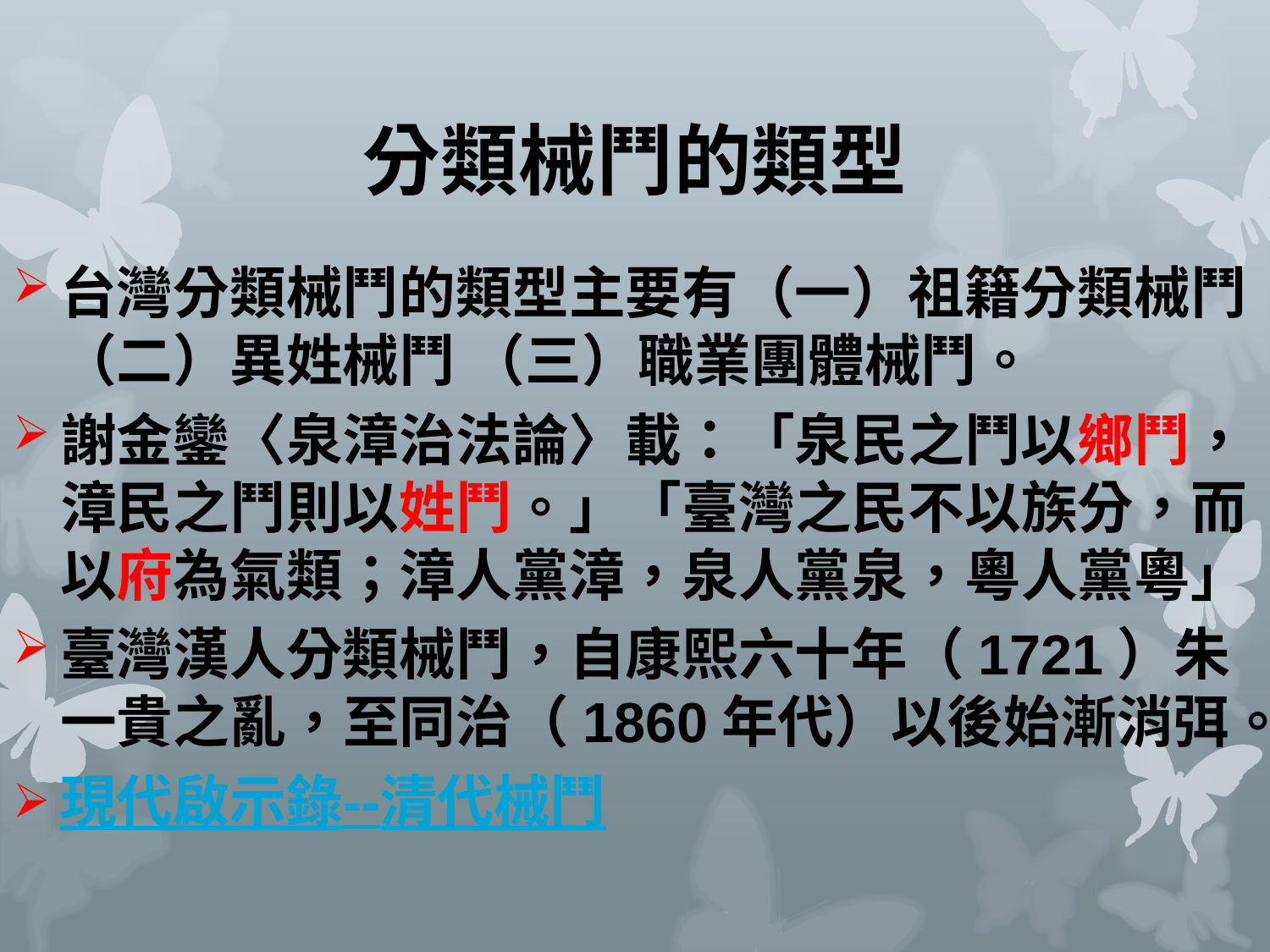

# 分類械鬥的類型
台灣分類械鬥的類型主要有（一）祖籍分類械鬥（二）異姓械鬥 （三）職業團體械鬥。
謝金鑾〈泉漳治法論〉載：「泉民之鬥以鄉鬥，漳民之鬥則以姓鬥。」「臺灣之民不以族分，而以府為氣類；漳人黨漳，泉人黨泉，粵人黨粵」
臺灣漢人分類械鬥，自康熙六十年（1721）朱一貴之亂，至同治（1860年代）以後始漸消弭。
現代啟示錄--清代械鬥